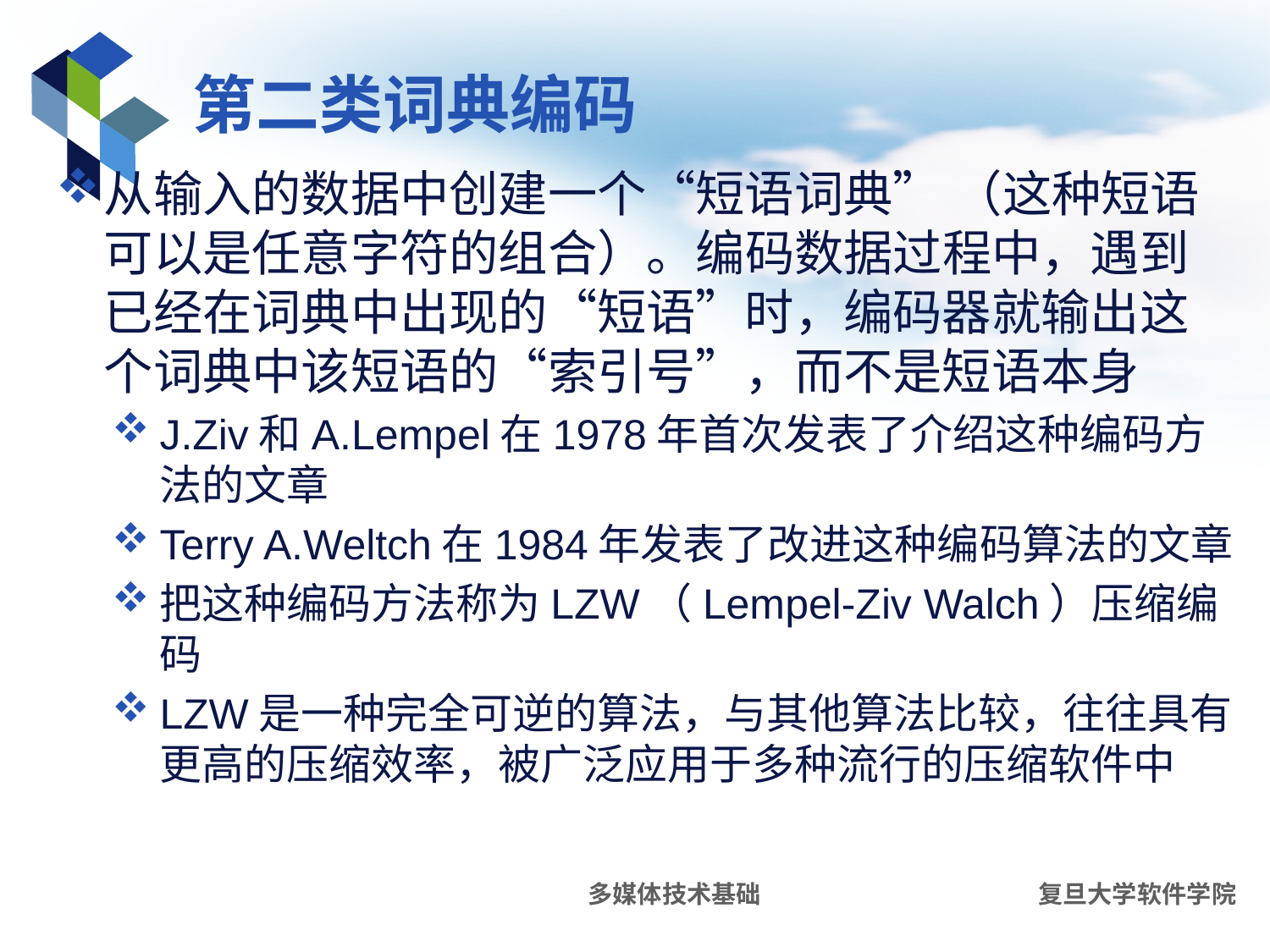

# 第二类词典编码
从输入的数据中创建一个“短语词典” （这种短语可以是任意字符的组合）。编码数据过程中，遇到已经在词典中出现的“短语”时，编码器就输出这个词典中该短语的“索引号”，而不是短语本身
J.Ziv和A.Lempel在1978年首次发表了介绍这种编码方法的文章
Terry A.Weltch在1984年发表了改进这种编码算法的文章
把这种编码方法称为LZW（Lempel-Ziv Walch）压缩编码
LZW是一种完全可逆的算法，与其他算法比较，往往具有更高的压缩效率，被广泛应用于多种流行的压缩软件中

多媒体技术基础